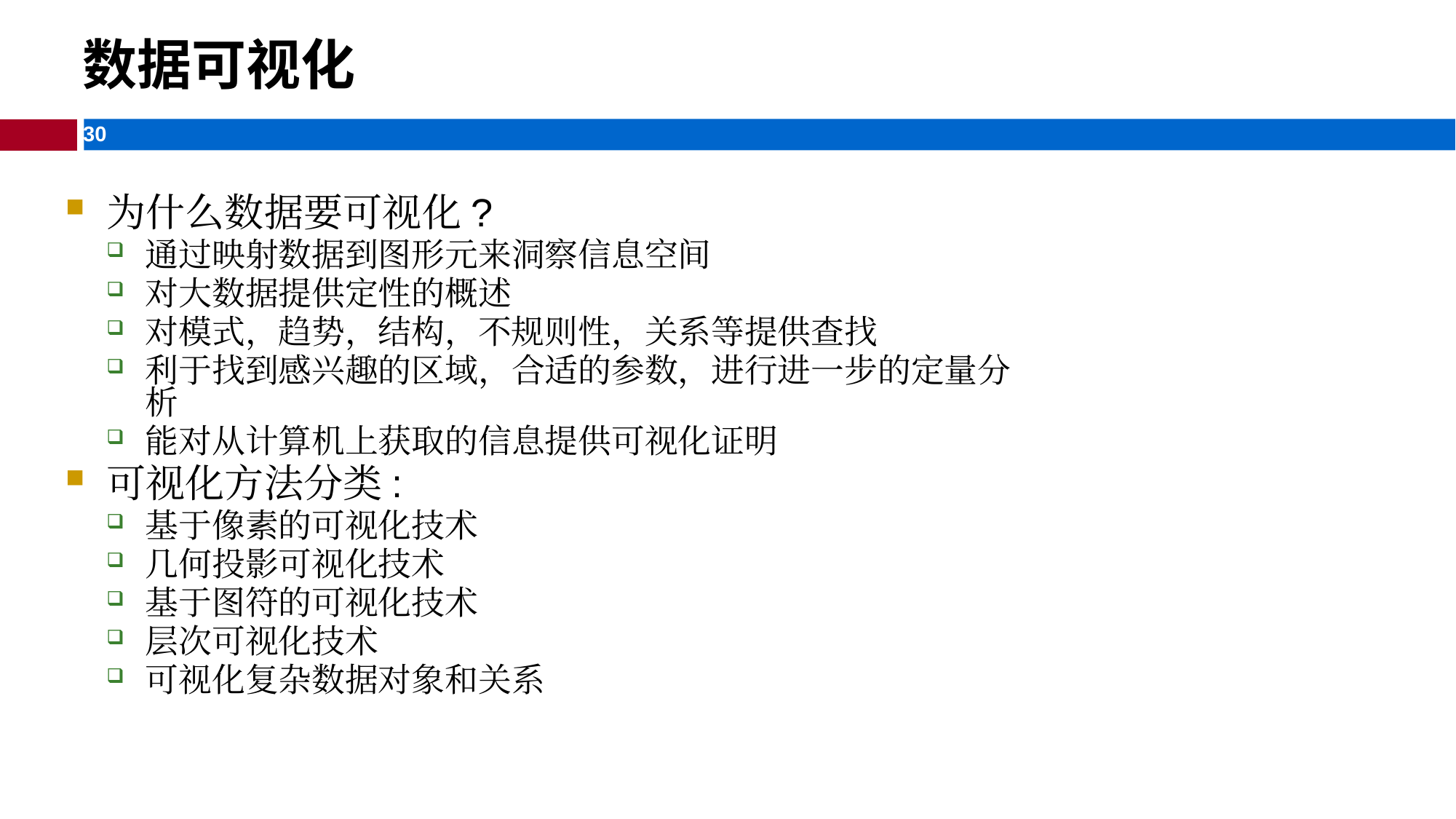

数据可视化
为什么数据要可视化?
通过映射数据到图形元来洞察信息空间
对大数据提供定性的概述
对模式，趋势，结构，不规则性，关系等提供查找
利于找到感兴趣的区域，合适的参数，进行进一步的定量分析
能对从计算机上获取的信息提供可视化证明
可视化方法分类:
基于像素的可视化技术
几何投影可视化技术
基于图符的可视化技术
层次可视化技术
可视化复杂数据对象和关系